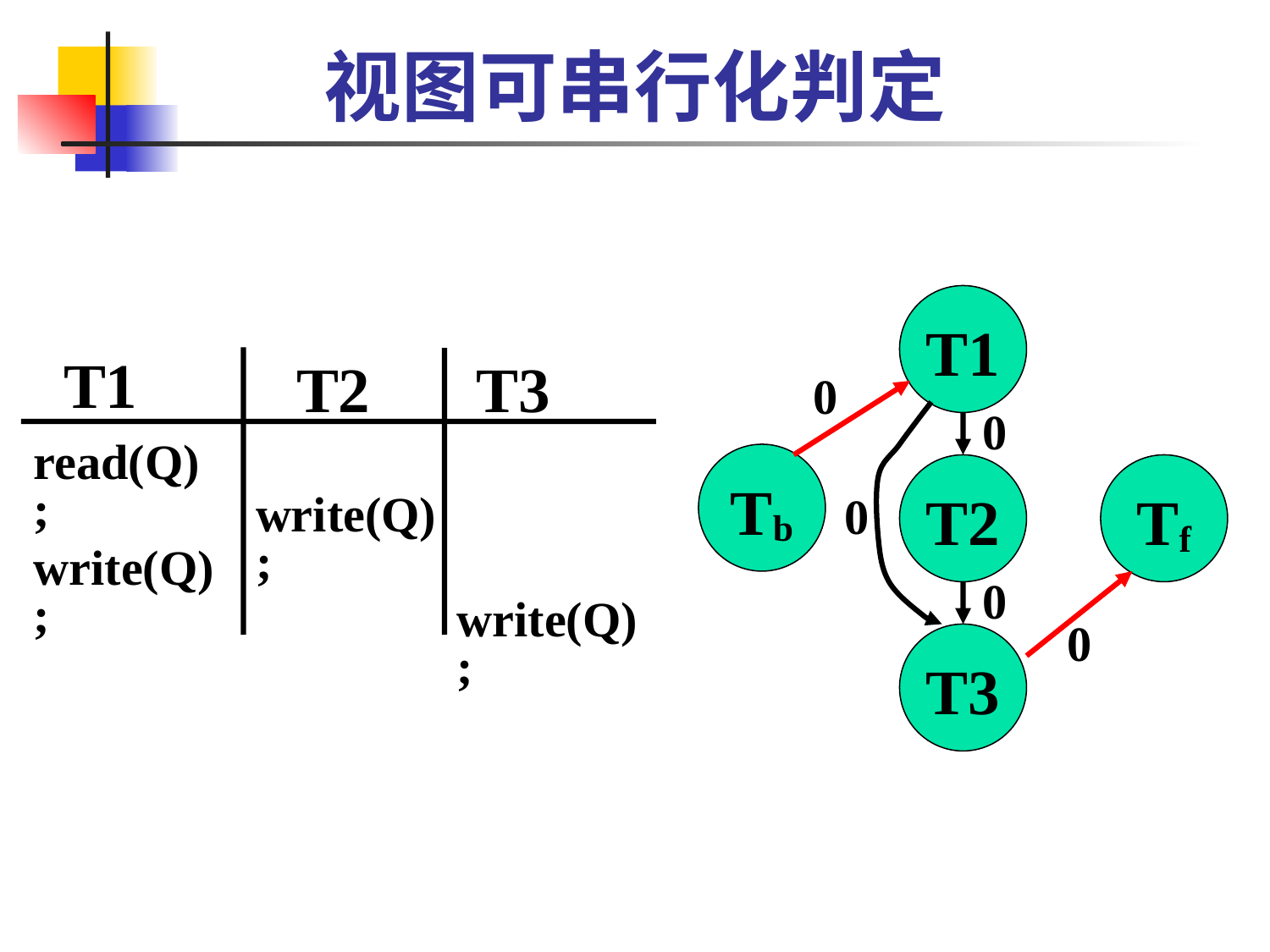

# 视图可串行化判定

T1
T1
T2
T3

0

0
0

read(Q);

Tb
T2
Tf
write(Q);
write(Q);

0
0

write(Q);

T3